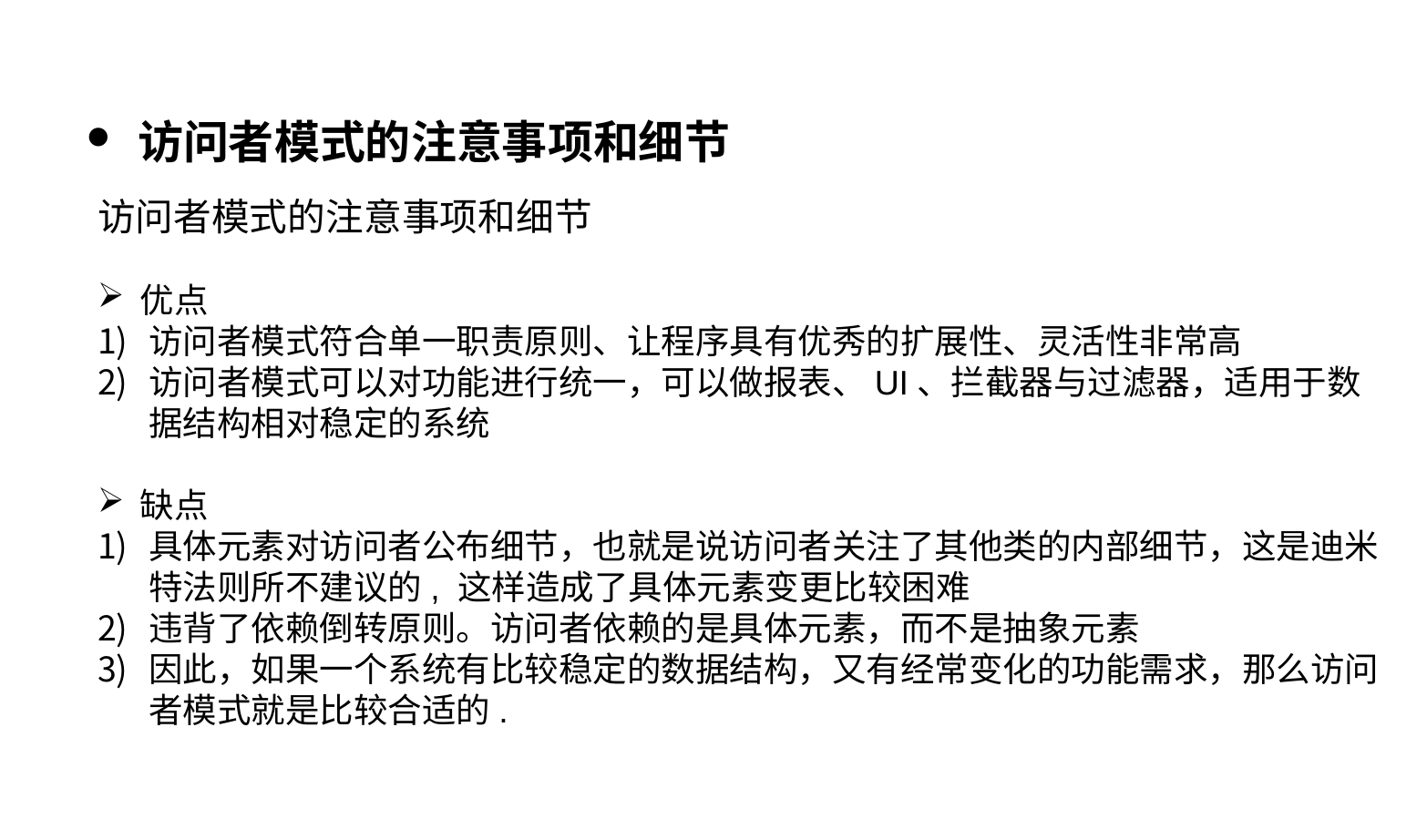

访问者模式的注意事项和细节

访问者模式的注意事项和细节

优点
访问者模式符合单一职责原则、让程序具有优秀的扩展性、灵活性非常高
访问者模式可以对功能进行统一，可以做报表、UI、拦截器与过滤器，适用于数据结构相对稳定的系统

缺点
具体元素对访问者公布细节，也就是说访问者关注了其他类的内部细节，这是迪米特法则所不建议的, 这样造成了具体元素变更比较困难
违背了依赖倒转原则。访问者依赖的是具体元素，而不是抽象元素
因此，如果一个系统有比较稳定的数据结构，又有经常变化的功能需求，那么访问者模式就是比较合适的.